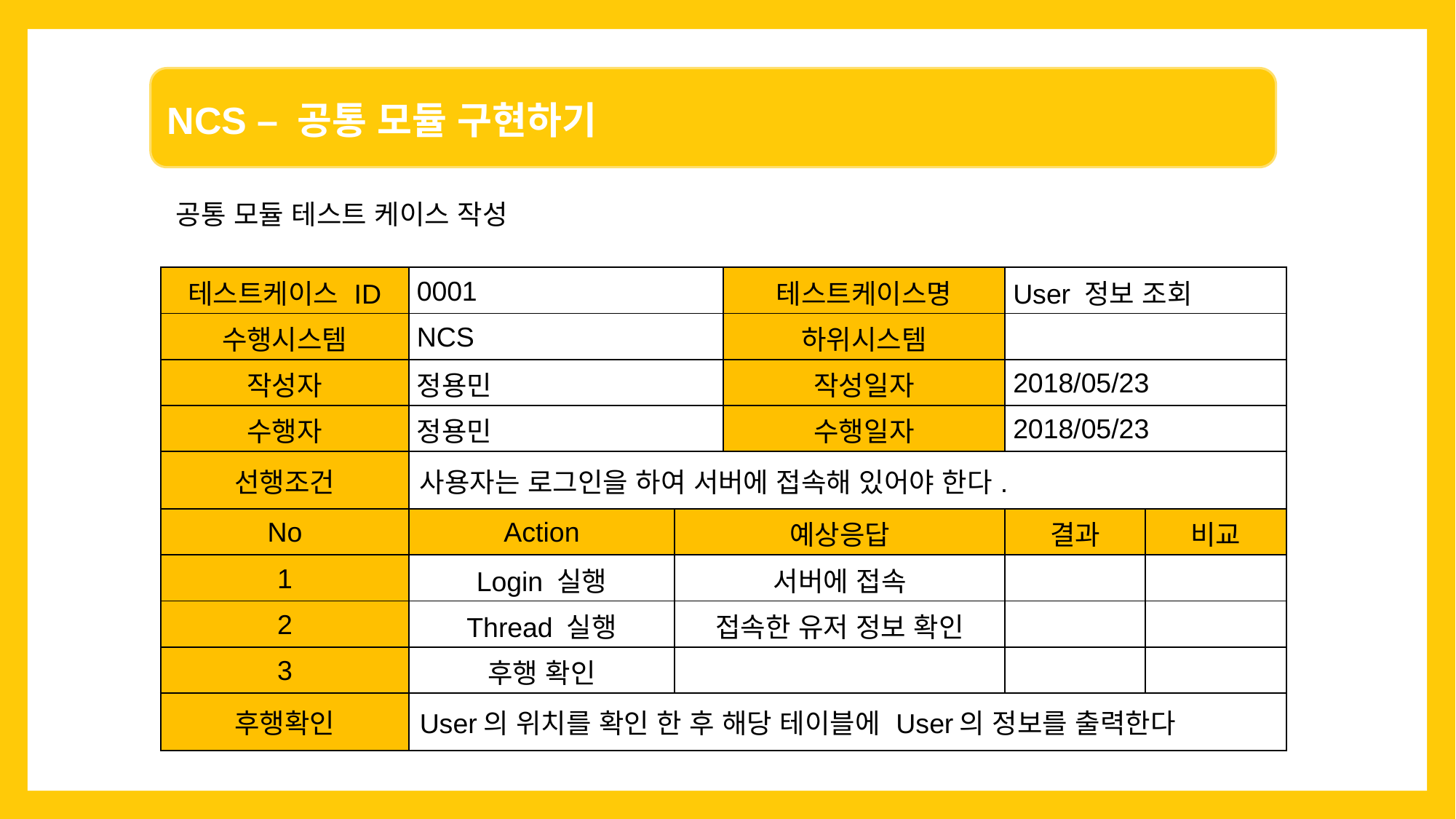

NCS – 공통 모듈 구현하기
공통 모듈 테스트 케이스 작성
| 테스트케이스 ID | 0001 |  | 테스트케이스명 | User 정보 조회 |  |
| --- | --- | --- | --- | --- | --- |
| 수행시스템 | NCS |  | 하위시스템 |  |  |
| 작성자 | 정용민 |  | 작성일자 | 2018/05/23 |  |
| 수행자 | 정용민 |  | 수행일자 | 2018/05/23 |  |
| 선행조건 | 사용자는 로그인을 하여 서버에 접속해 있어야 한다. |  |  |  |  |
| No | Action | 예상응답 |  | 결과 | 비교 |
| 1 | Login 실행 | 서버에 접속 |  |  |  |
| 2 | Thread 실행 | 접속한 유저 정보 확인 |  |  |  |
| 3 | 후행 확인 |  |  |  |  |
| 후행확인 | User의 위치를 확인 한 후 해당 테이블에 User의 정보를 출력한다 |  |  |  |  |